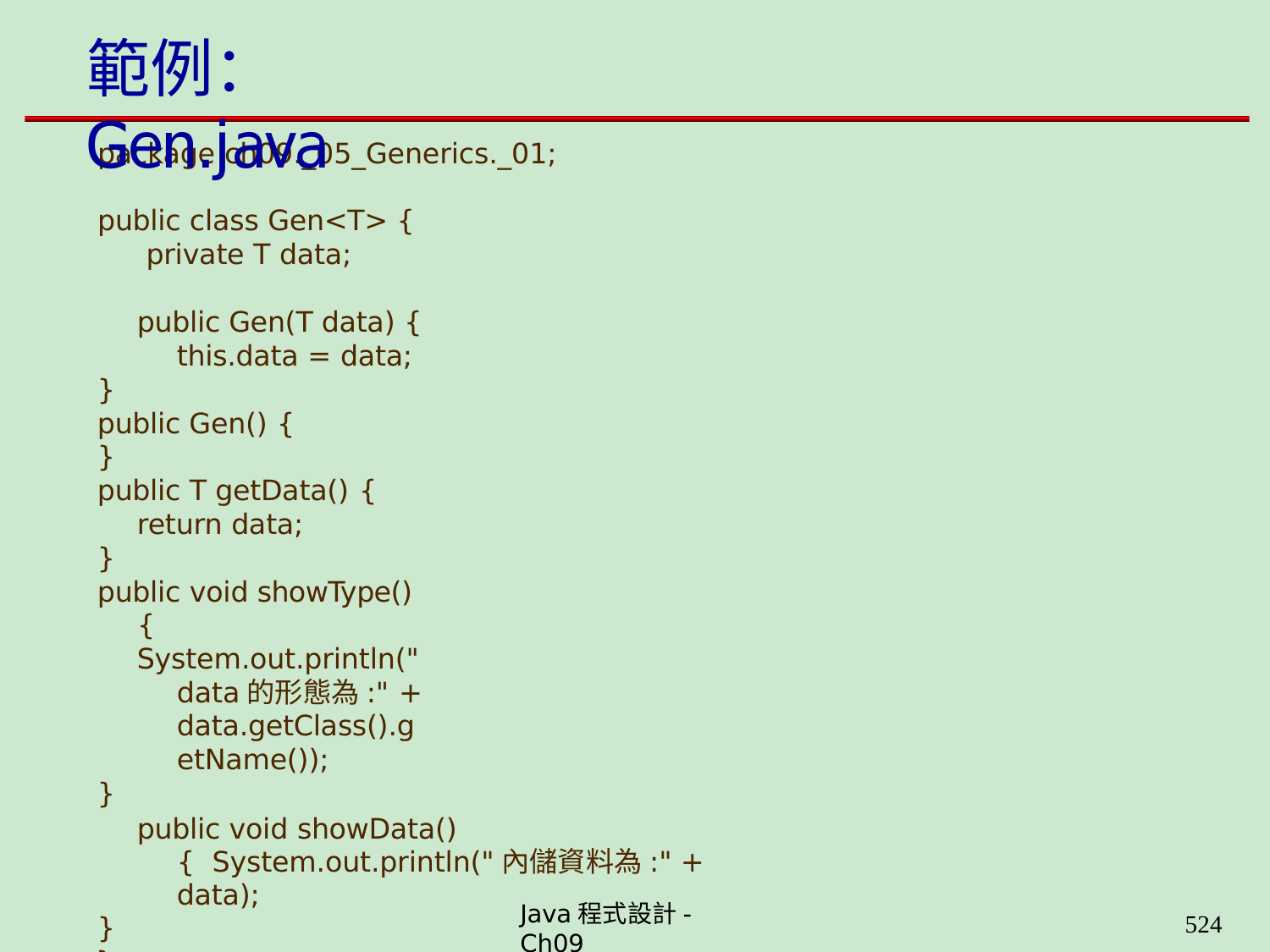

# 範例：Gen.java
package ch09._05_Generics._01;

public class Gen<T> {  private T data;

public Gen(T data) {  this.data = data;
}
public Gen() {
}
public T getData() {
return data;
}
public void showType() {
System.out.println("data的形態為:" + data.getClass().getName());
}
public void showData() {  System.out.println("內儲資料為:" + data);
}
}
Java程式設計-Ch09
524